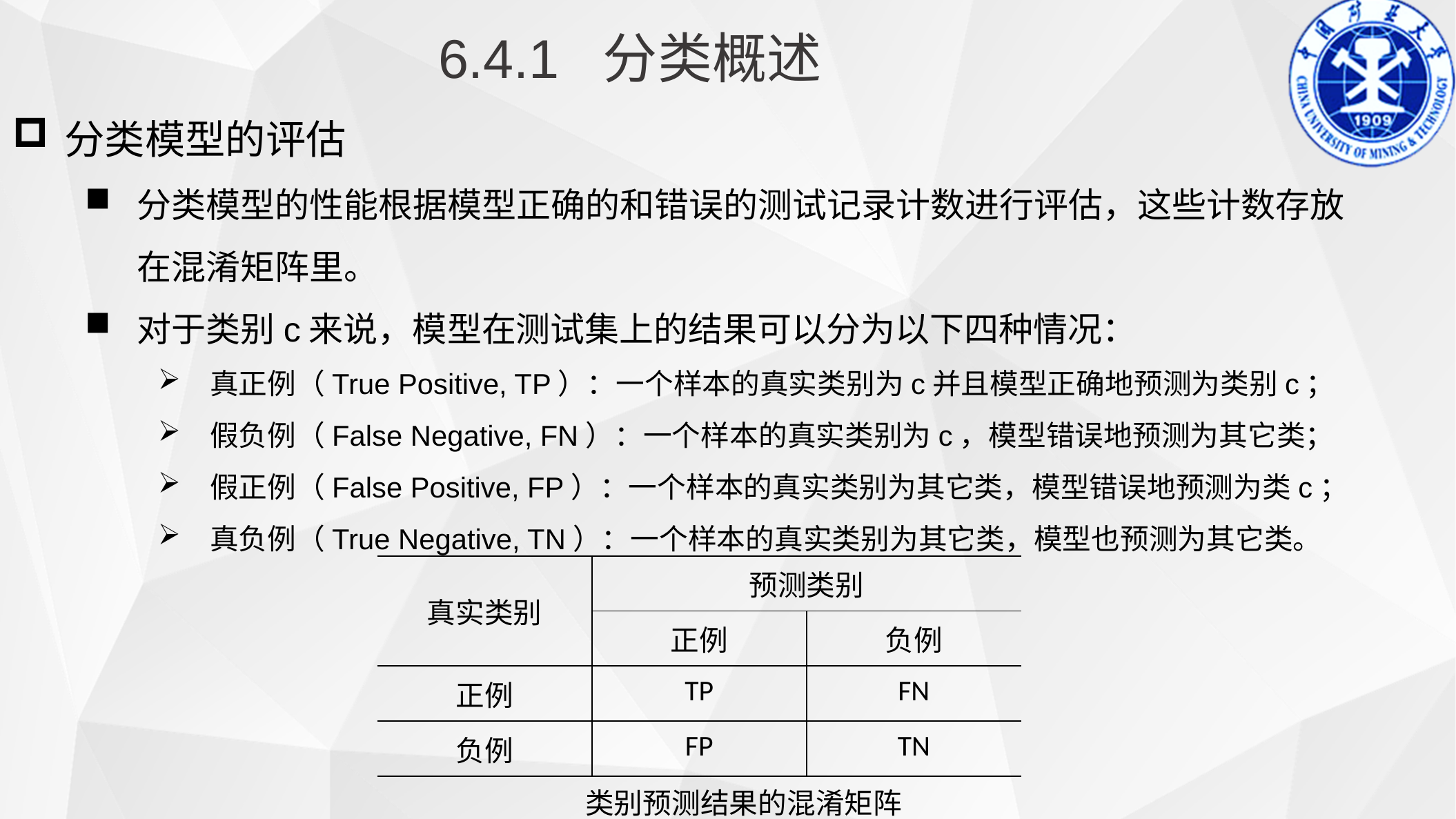

6.4.1  分类概述
分类模型的评估
分类模型的性能根据模型正确的和错误的测试记录计数进行评估，这些计数存放在混淆矩阵里。
对于类别c来说，模型在测试集上的结果可以分为以下四种情况：
真正例（True Positive, TP）：一个样本的真实类别为c并且模型正确地预测为类别c；
假负例（False Negative, FN）：一个样本的真实类别为c，模型错误地预测为其它类；
假正例（False Positive, FP）：一个样本的真实类别为其它类，模型错误地预测为类c；
真负例（True Negative, TN）：一个样本的真实类别为其它类，模型也预测为其它类。

| 真实类别 | 预测类别 |  |
| --- | --- | --- |
|  | 正例 | 负例 |
| 正例 | TP | FN |
| 负例 | FP | TN |

99
类别预测结果的混淆矩阵